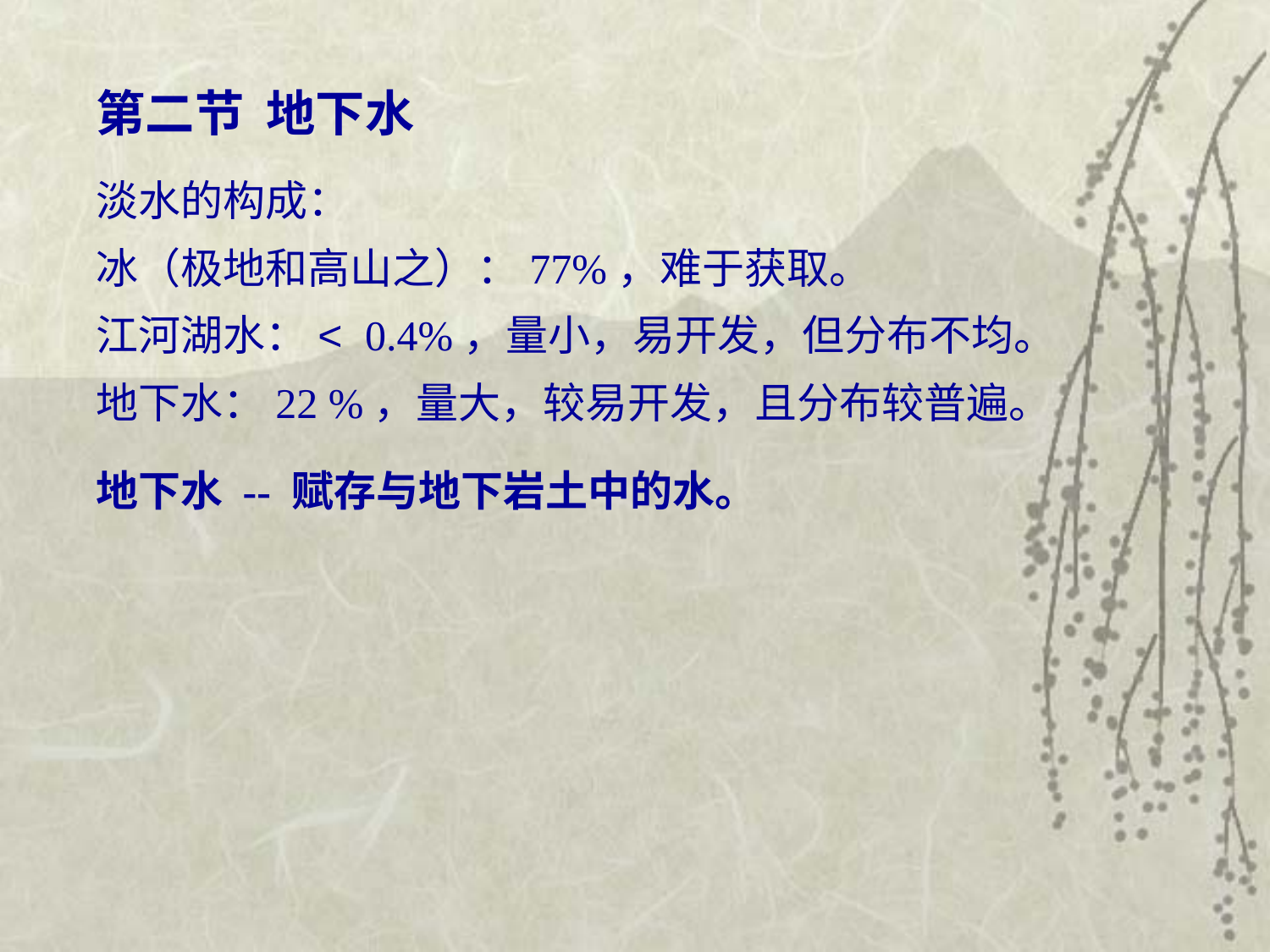

第二节  地下水
淡水的构成：
冰（极地和高山之）：77%，难于获取。
江河湖水：˂  0.4%，量小，易开发，但分布不均。
地下水：22 %，量大，较易开发，且分布较普遍。
地下水 -- 赋存与地下岩土中的水。